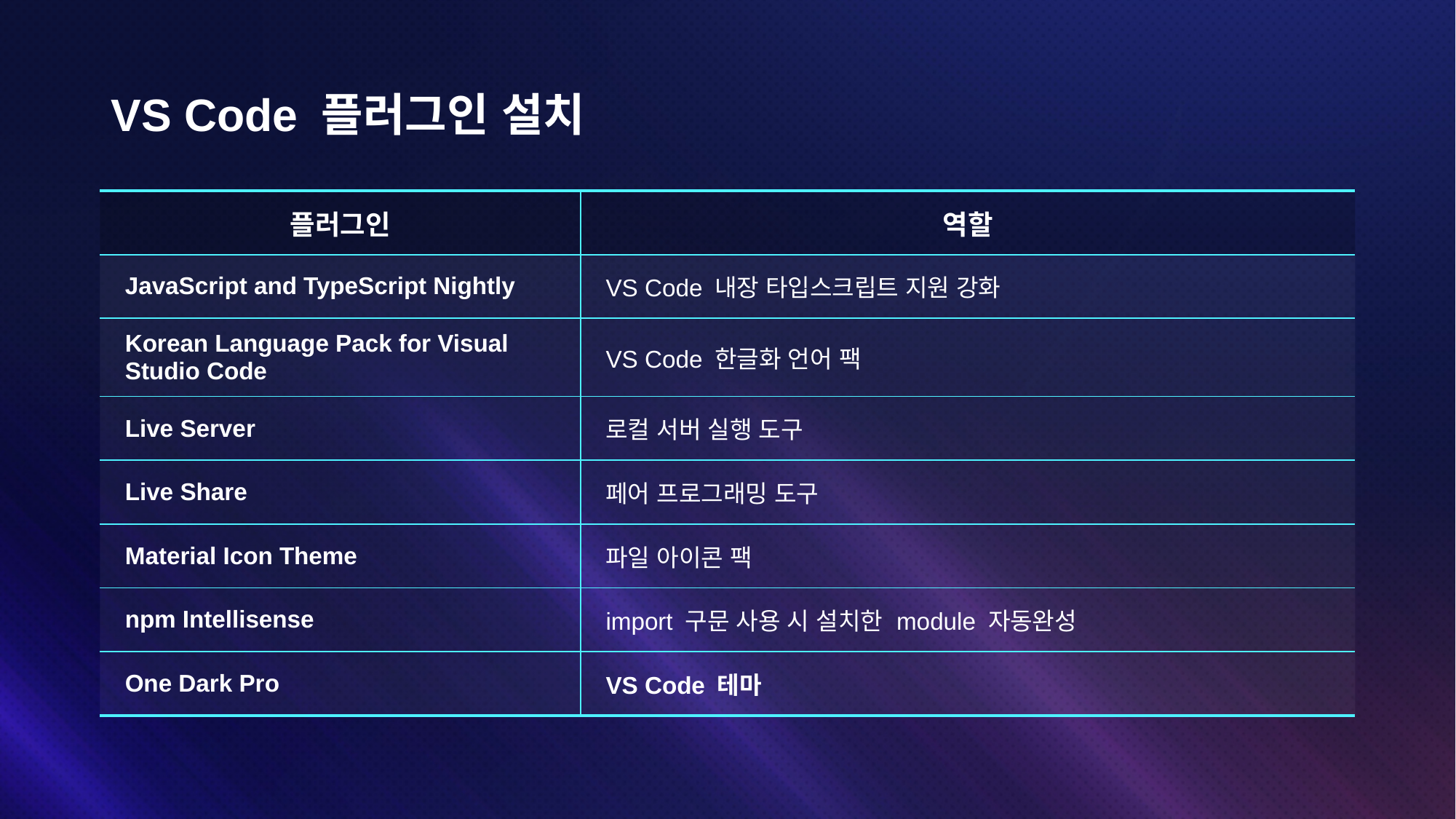

# VS Code 플러그인 설치
| 플러그인 | 역할 |
| --- | --- |
| JavaScript and TypeScript Nightly | VS Code 내장 타입스크립트 지원 강화 |
| Korean Language Pack for Visual Studio Code | VS Code 한글화 언어 팩 |
| Live Server | 로컬 서버 실행 도구 |
| Live Share | 페어 프로그래밍 도구 |
| Material Icon Theme | 파일 아이콘 팩 |
| npm Intellisense | import 구문 사용 시 설치한 module 자동완성 |
| One Dark Pro | VS Code 테마 |